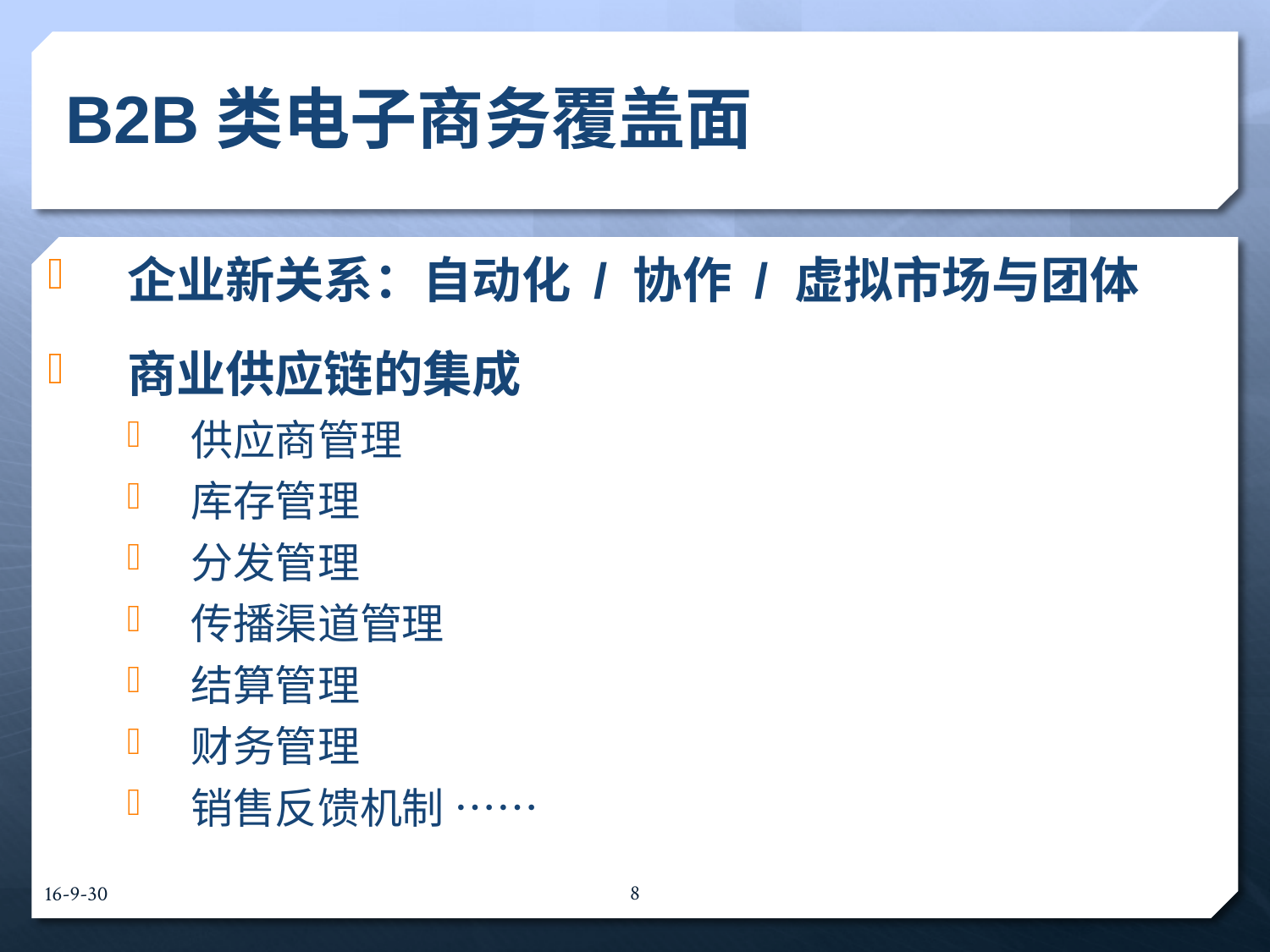

# B2B类电子商务覆盖面
企业新关系：自动化 / 协作 / 虚拟市场与团体
商业供应链的集成
供应商管理
库存管理
分发管理
传播渠道管理
结算管理
财务管理
销售反馈机制 ……
16-9-30
8